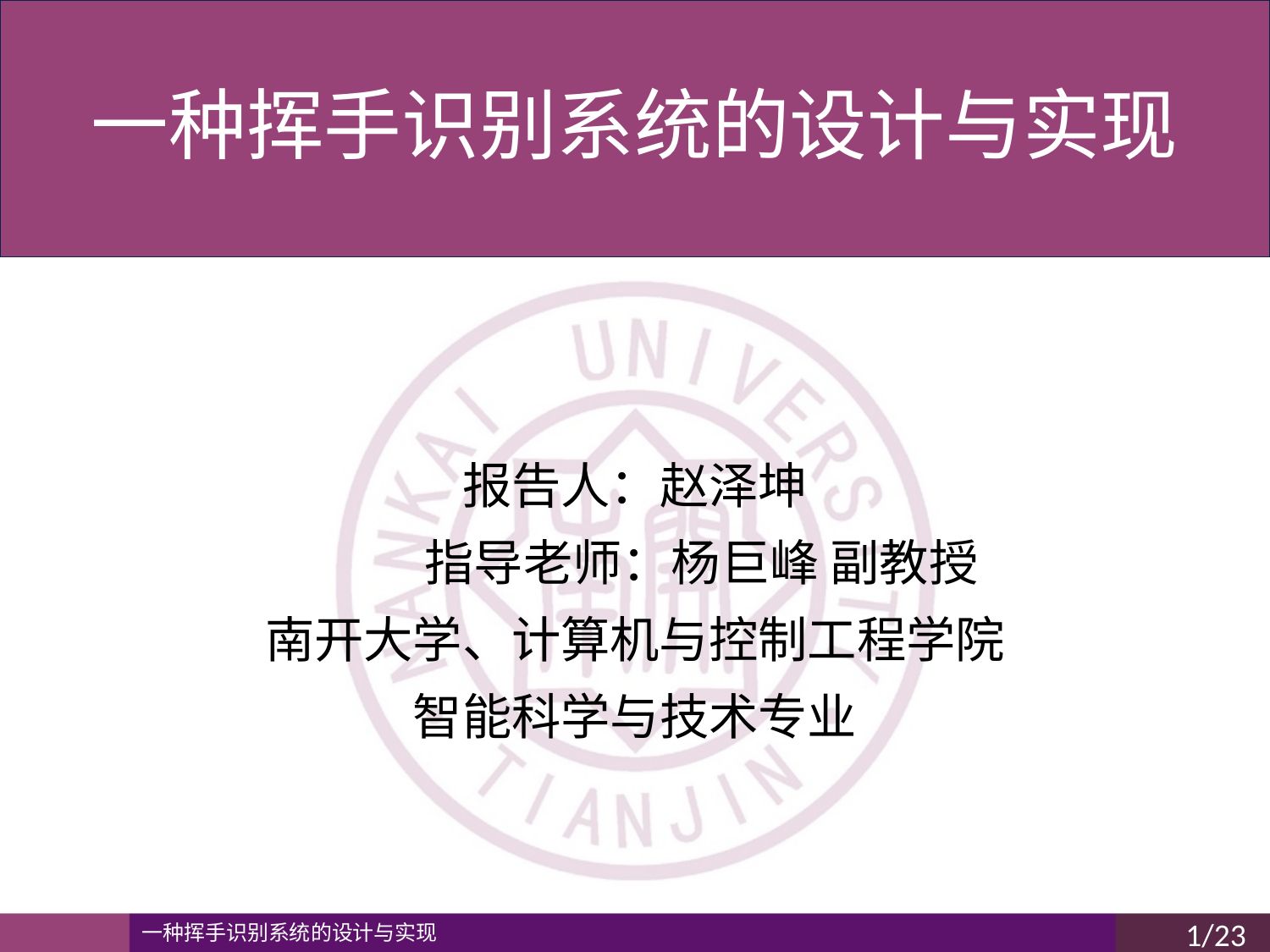

# 一种挥手识别系统的设计与实现
报告人：赵泽坤
           指导老师：杨巨峰 副教授
南开大学、计算机与控制工程学院
智能科学与技术专业
1/23
一种挥手识别系统的设计与实现